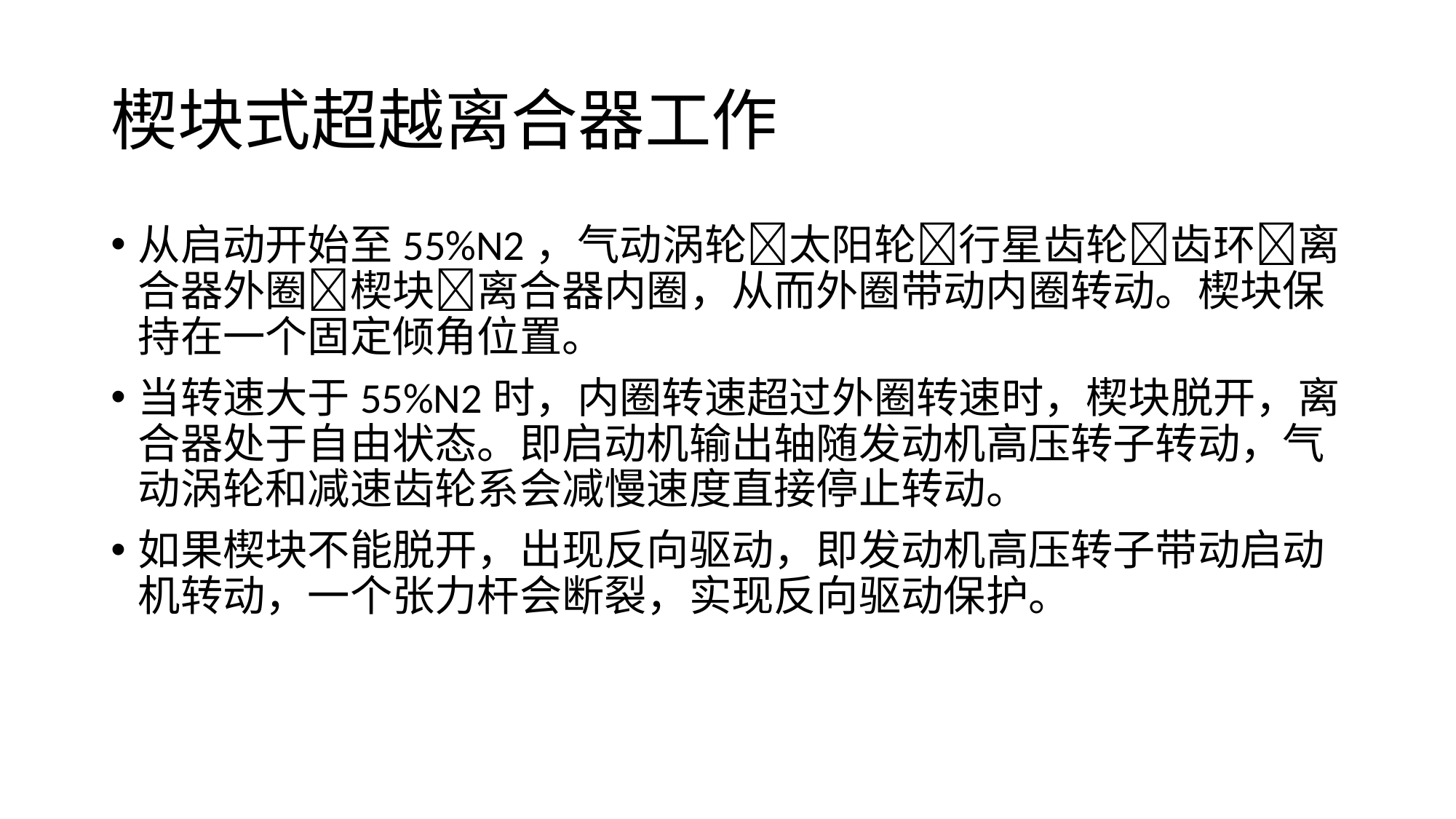

# 楔块式超越离合器工作
从启动开始至55%N2，气动涡轮→太阳轮→行星齿轮→齿环→离合器外圈→楔块→离合器内圈，从而外圈带动内圈转动。楔块保持在一个固定倾角位置。
当转速大于55%N2时，内圈转速超过外圈转速时，楔块脱开，离合器处于自由状态。即启动机输出轴随发动机高压转子转动，气动涡轮和减速齿轮系会减慢速度直接停止转动。
如果楔块不能脱开，出现反向驱动，即发动机高压转子带动启动机转动，一个张力杆会断裂，实现反向驱动保护。